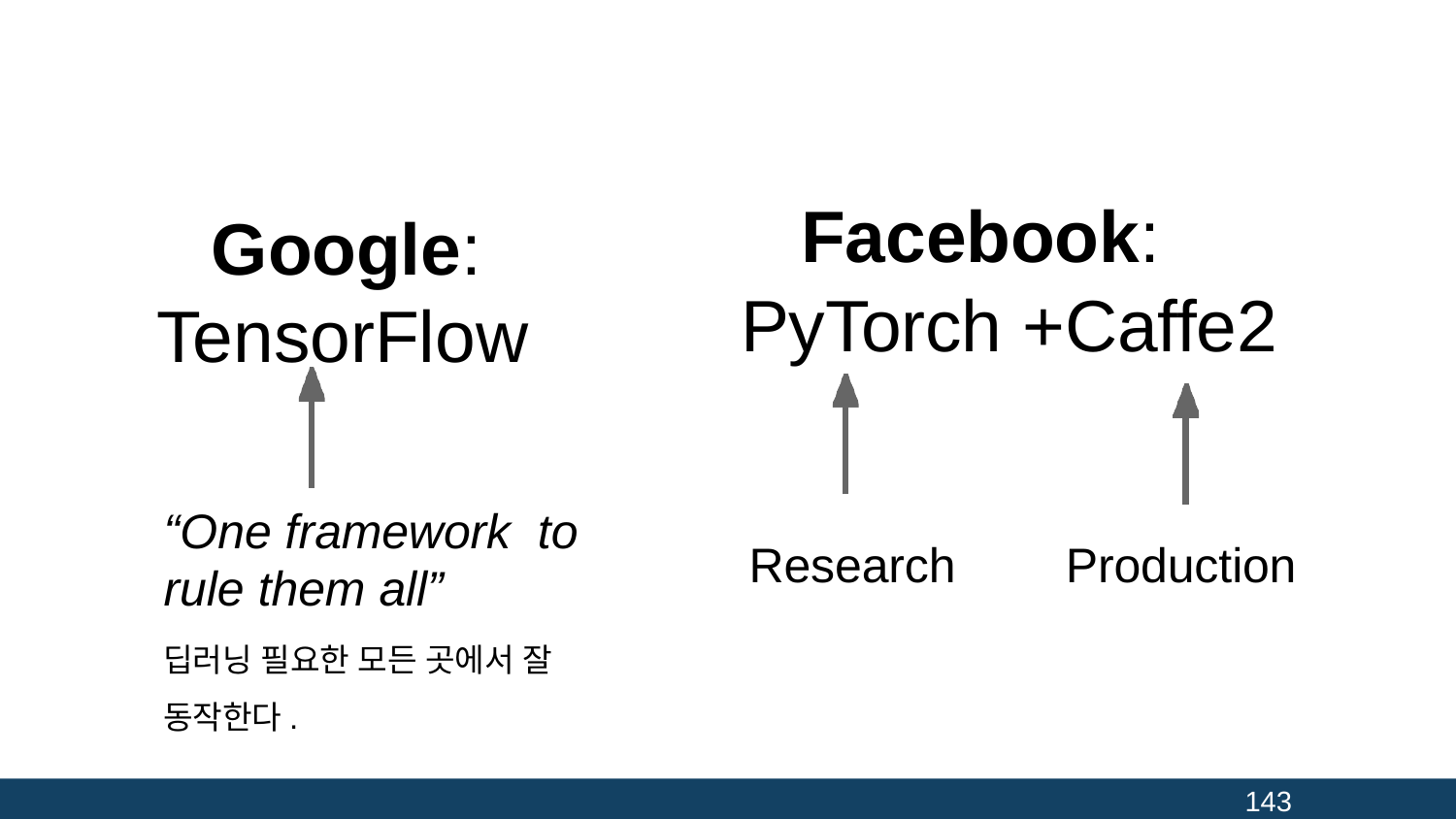

Facebook:
PyTorch +Caffe2
# Google: TensorFlow

“One framework  to rule them all”
딥러닝 필요한 모든 곳에서 잘 동작한다.
Research
Production